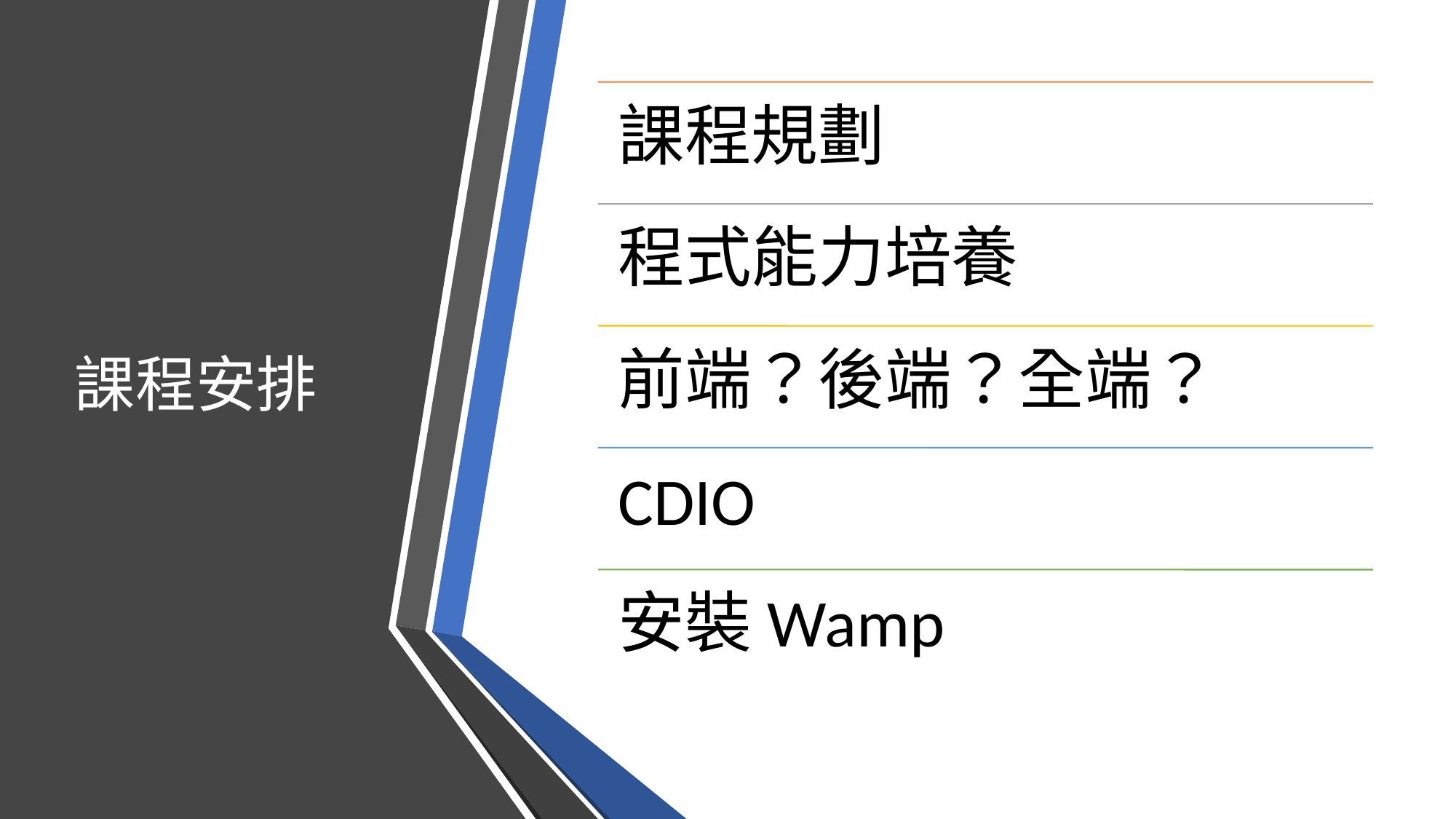

# 課程安排
課程規劃
程式能力培養
前端？後端？全端？
CDIO
安裝Wamp